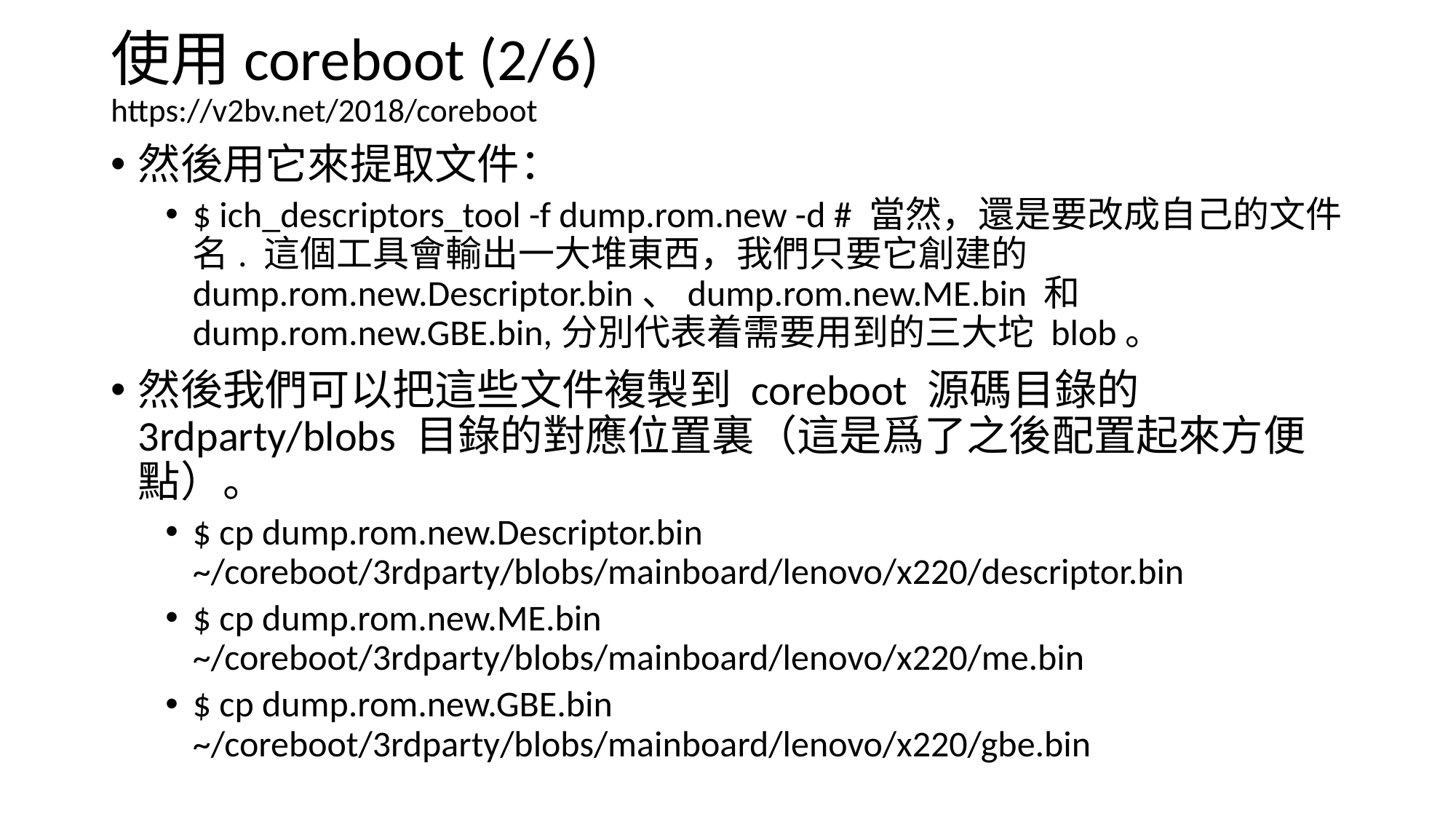

# 使用coreboot (2/6) https://v2bv.net/2018/coreboot
然後用它來提取文件：
$ ich_descriptors_tool -f dump.rom.new -d # 當然，還是要改成自己的文件名. 這個工具會輸出一大堆東西，我們只要它創建的 dump.rom.new.Descriptor.bin、dump.rom.new.ME.bin 和 dump.rom.new.GBE.bin,分別代表着需要用到的三大坨 blob。
然後我們可以把這些文件複製到 coreboot 源碼目錄的 3rdparty/blobs 目錄的對應位置裏（這是爲了之後配置起來方便點）。
$ cp dump.rom.new.Descriptor.bin ~/coreboot/3rdparty/blobs/mainboard/lenovo/x220/descriptor.bin
$ cp dump.rom.new.ME.bin ~/coreboot/3rdparty/blobs/mainboard/lenovo/x220/me.bin
$ cp dump.rom.new.GBE.bin ~/coreboot/3rdparty/blobs/mainboard/lenovo/x220/gbe.bin